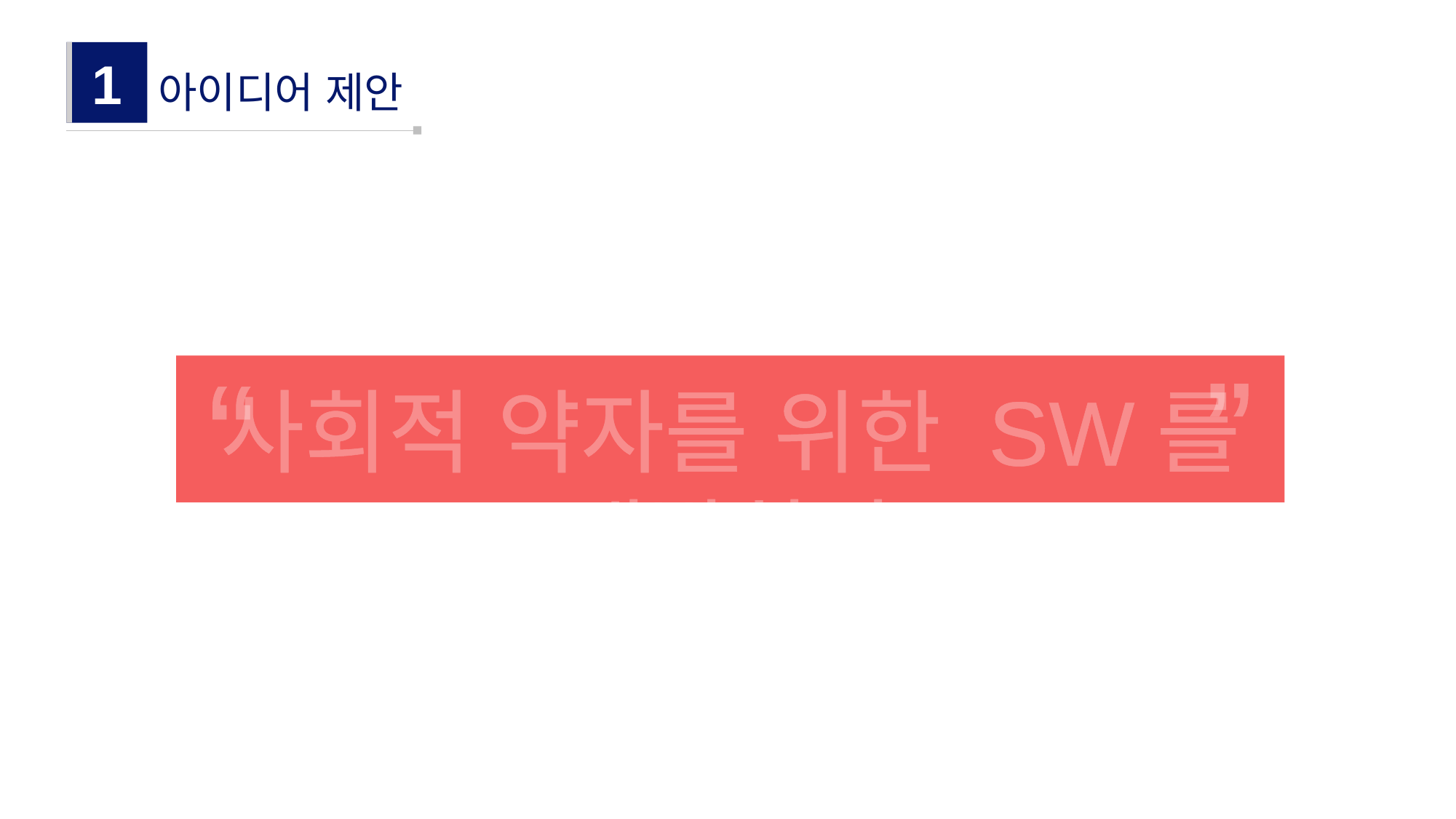

1

아이디어 제안

”
“

사회적 약자를 위한 SW를 개발하자